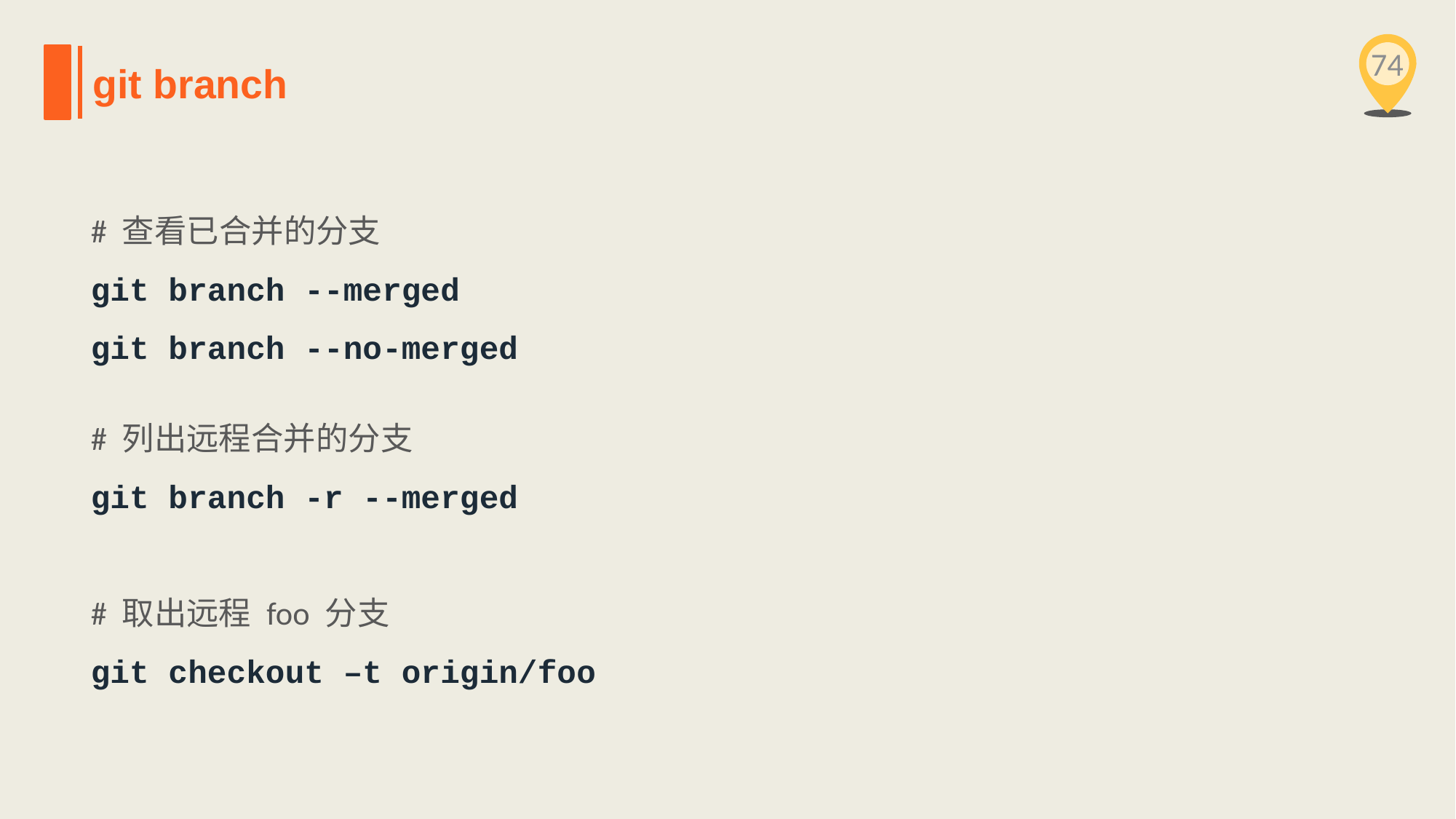

74

git branch
# 查看已合并的分支
git branch --merged
git branch --no-merged

# 列出远程合并的分支
git branch -r --merged

# 取出远程 foo 分支
git checkout –t origin/foo